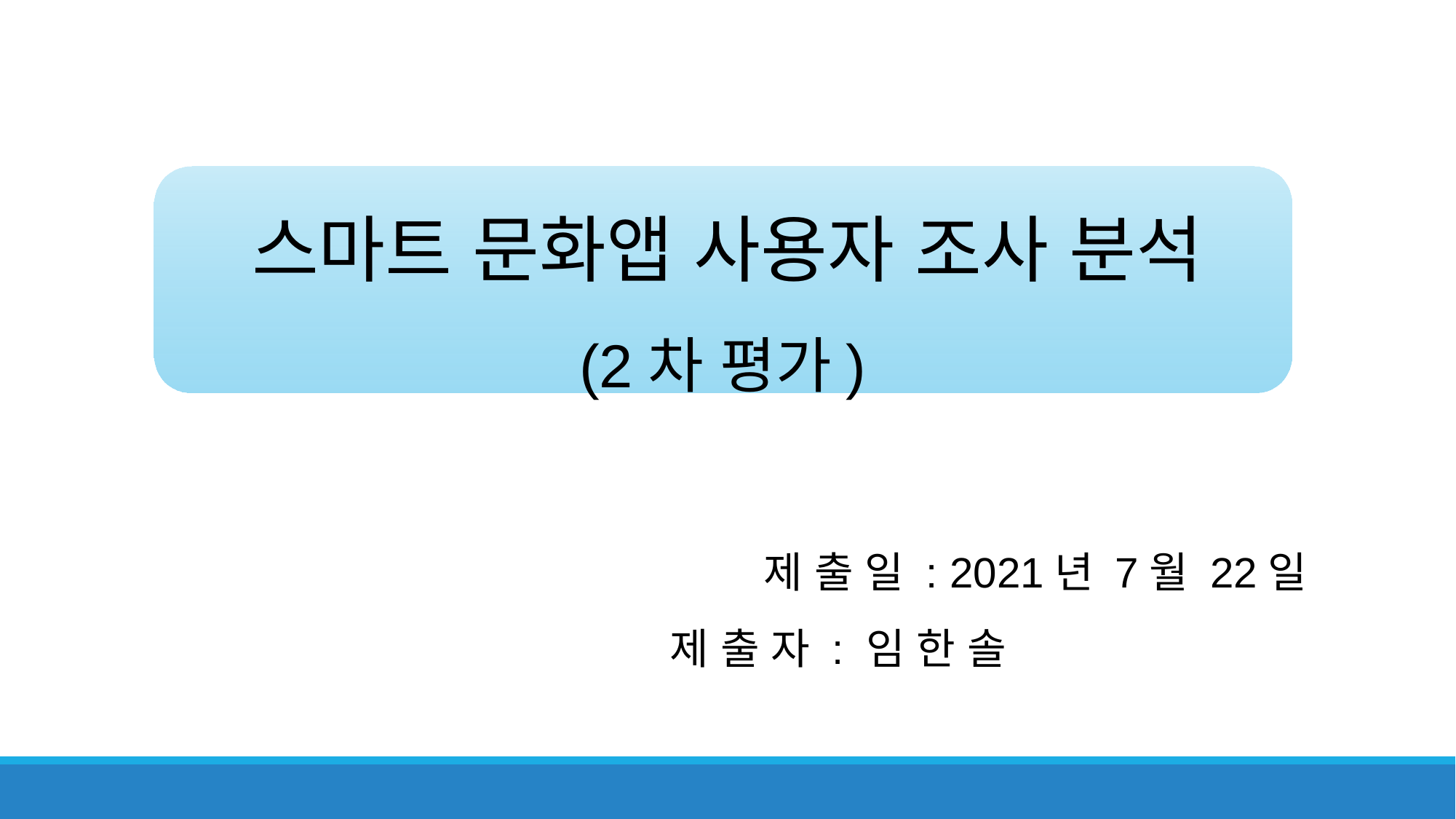

스마트 문화앱 사용자 조사 분석
(2차 평가)
제 출 일 : 2021년 7월 22일
                                            제 출 자 : 임 한 솔